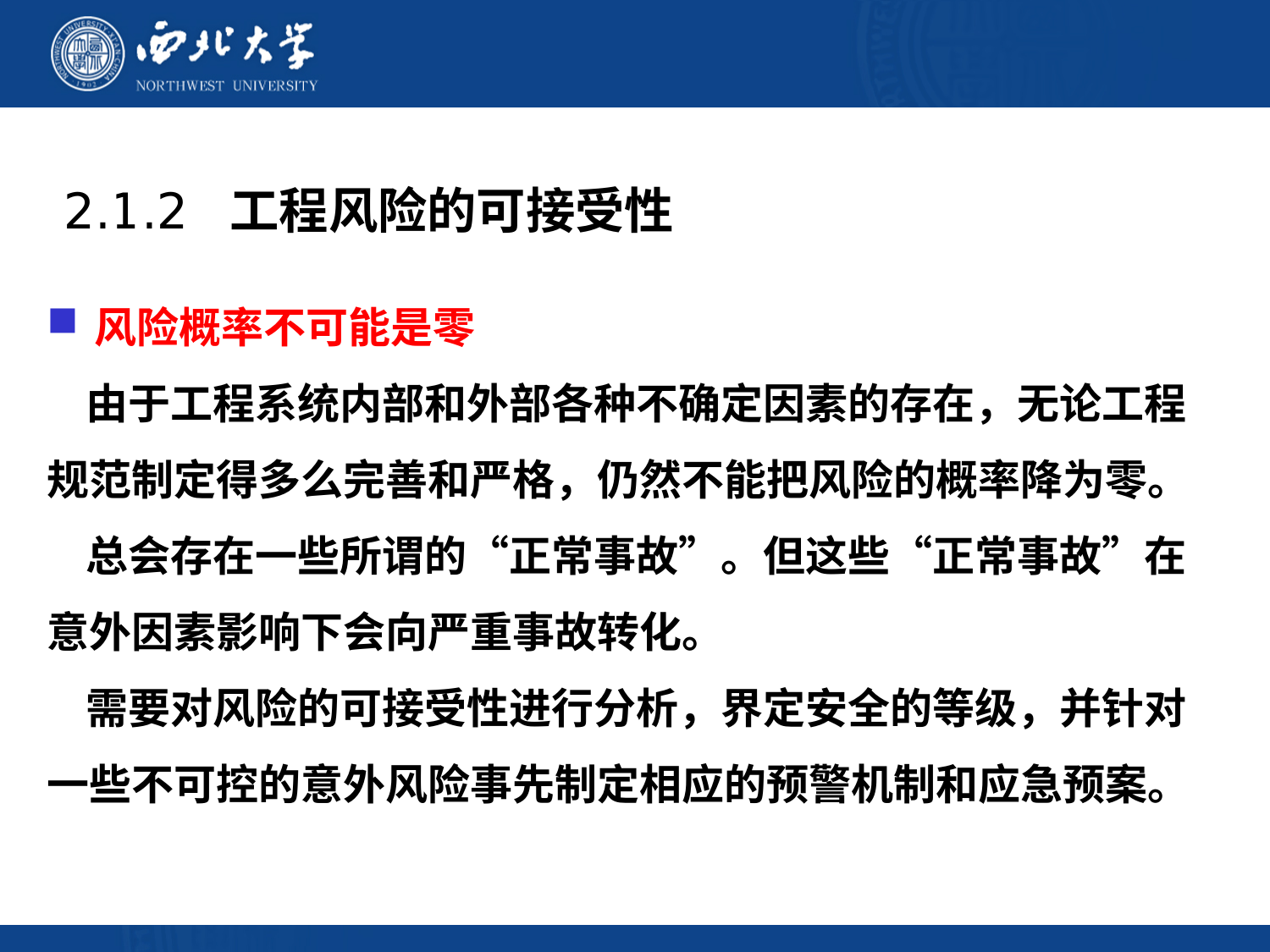

2.1.2  工程风险的可接受性
风险概率不可能是零
   由于工程系统内部和外部各种不确定因素的存在，无论工程规范制定得多么完善和严格，仍然不能把风险的概率降为零。
   总会存在一些所谓的“正常事故”。但这些“正常事故”在意外因素影响下会向严重事故转化。
   需要对风险的可接受性进行分析，界定安全的等级，并针对一些不可控的意外风险事先制定相应的预警机制和应急预案。